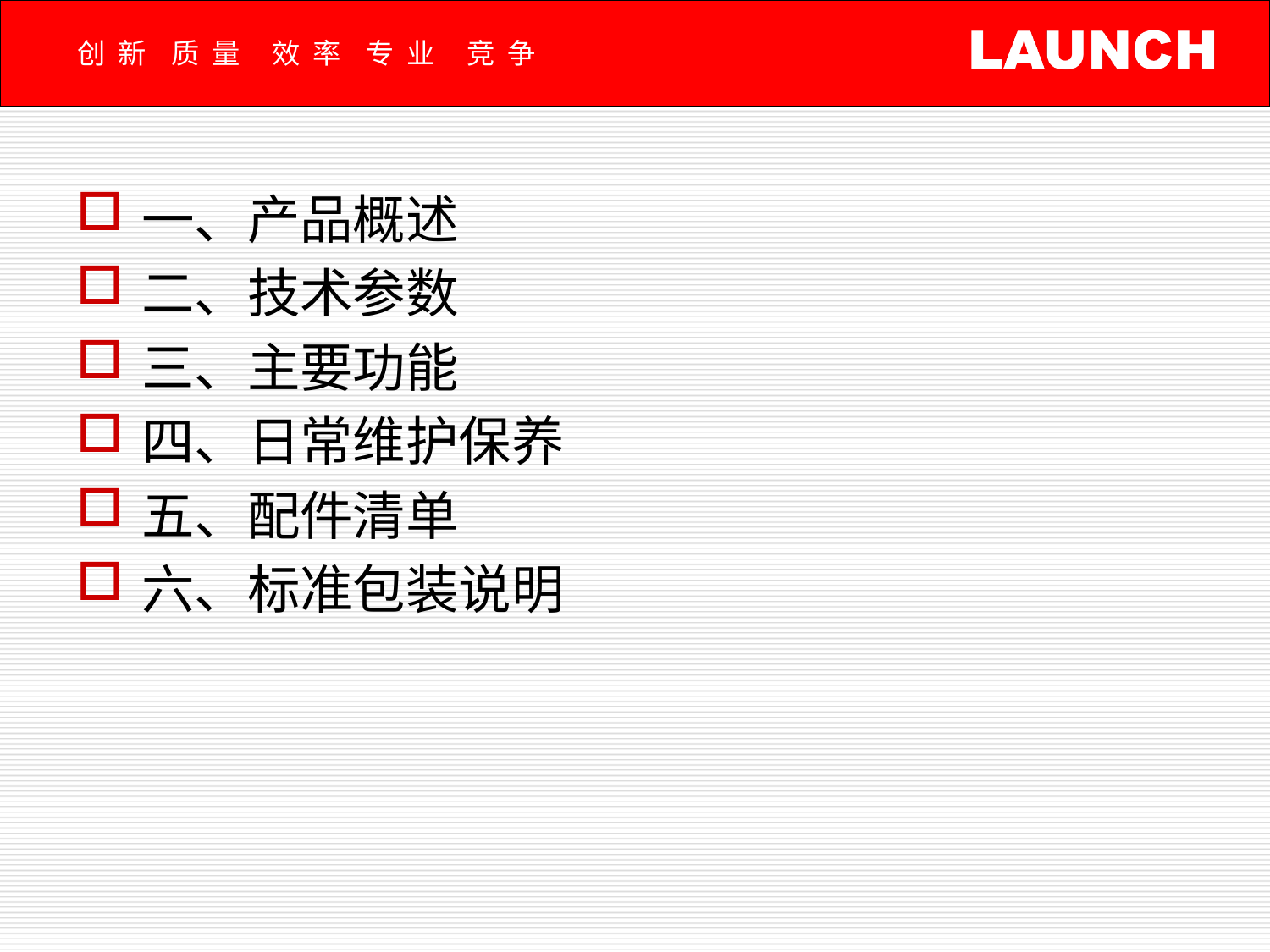

一、产品概述
二、技术参数
三、主要功能
四、日常维护保养
五、配件清单
六、标准包装说明